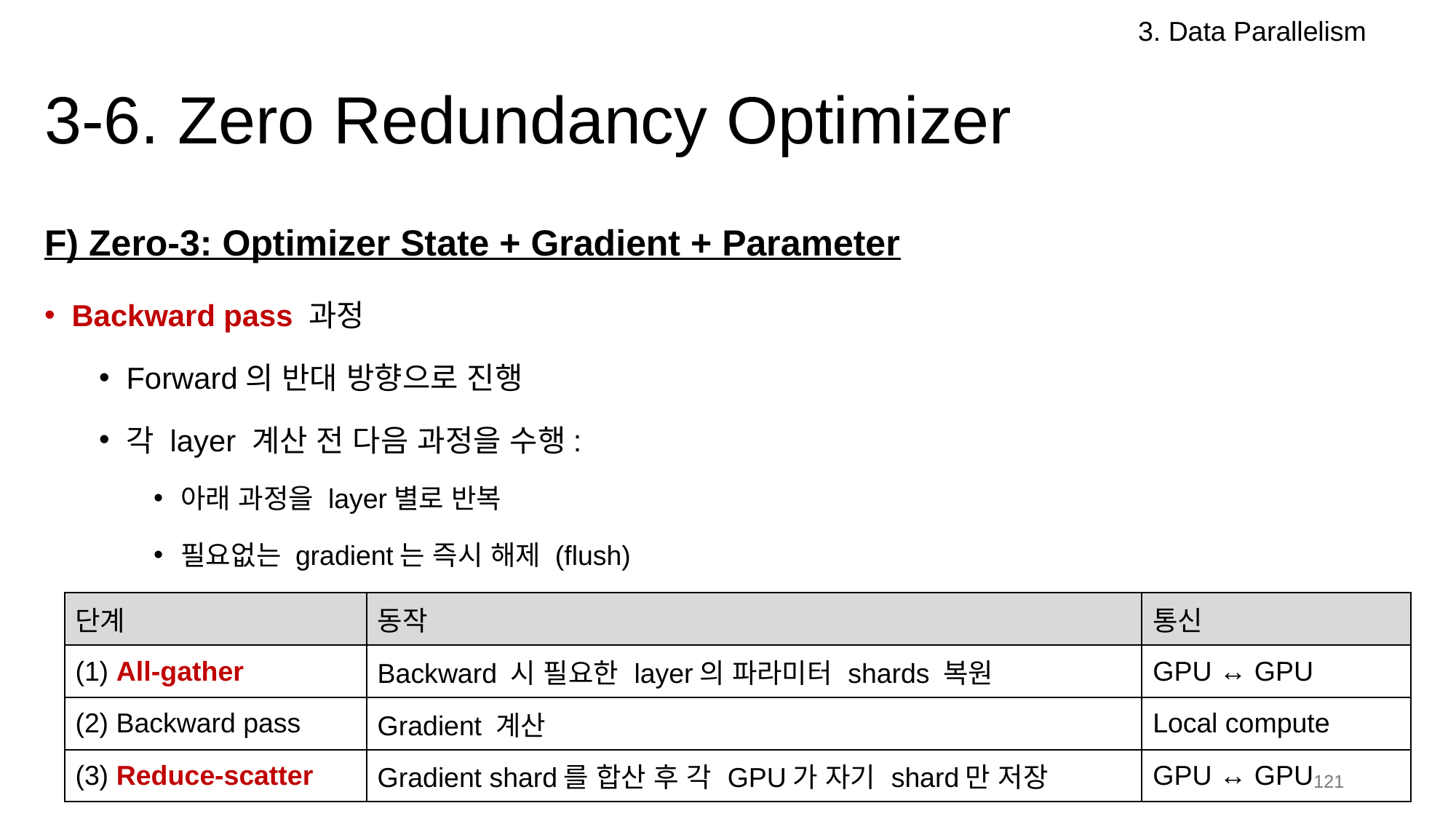

3. Data Parallelism
# 3-6. Zero Redundancy Optimizer
F) Zero-3: Optimizer State + Gradient + Parameter
Backward pass 과정
Forward의 반대 방향으로 진행
각 layer 계산 전 다음 과정을 수행:
아래 과정을 layer별로 반복
필요없는 gradient는 즉시 해제 (flush)

| 단계 | 동작 | 통신 |
| --- | --- | --- |
| (1) All-gather | Backward 시 필요한 layer의 파라미터 shards 복원 | GPU ↔ GPU |
| (2) Backward pass | Gradient 계산 | Local compute |
| (3) Reduce-scatter | Gradient shard를 합산 후 각 GPU가 자기 shard만 저장 | GPU ↔ GPU |
121